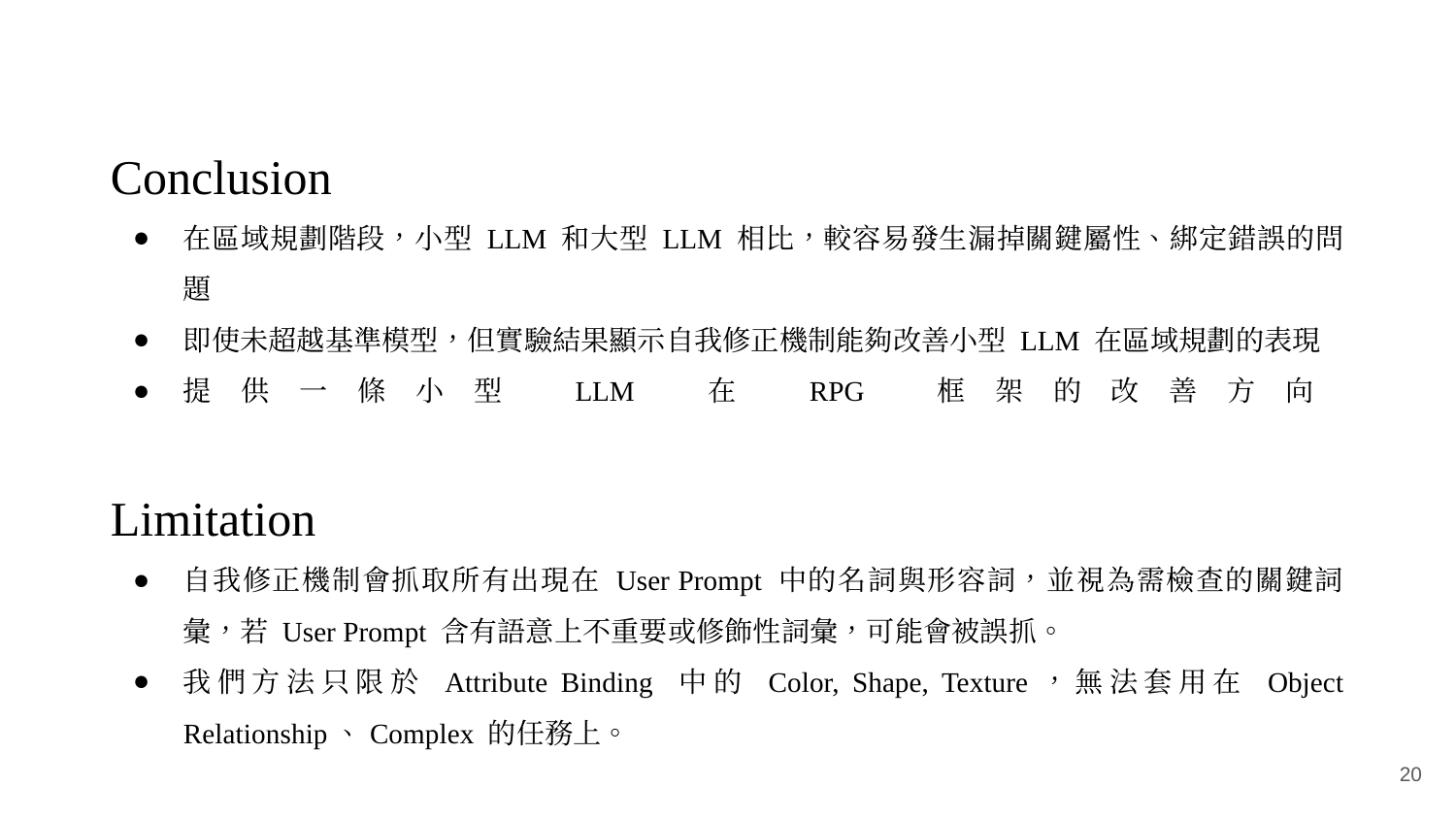

Conclusion
在區域規劃階段，小型 LLM 和大型 LLM 相比，較容易發生漏掉關鍵屬性、綁定錯誤的問題
即使未超越基準模型，但實驗結果顯示自我修正機制能夠改善小型 LLM 在區域規劃的表現
提供一條小型 LLM 在 RPG 框架的改善方向
Limitation
自我修正機制會抓取所有出現在 User Prompt 中的名詞與形容詞，並視為需檢查的關鍵詞彙，若 User Prompt 含有語意上不重要或修飾性詞彙，可能會被誤抓。
我們方法只限於 Attribute Binding 中的 Color, Shape, Texture，無法套用在 Object Relationship、Complex 的任務上。
20